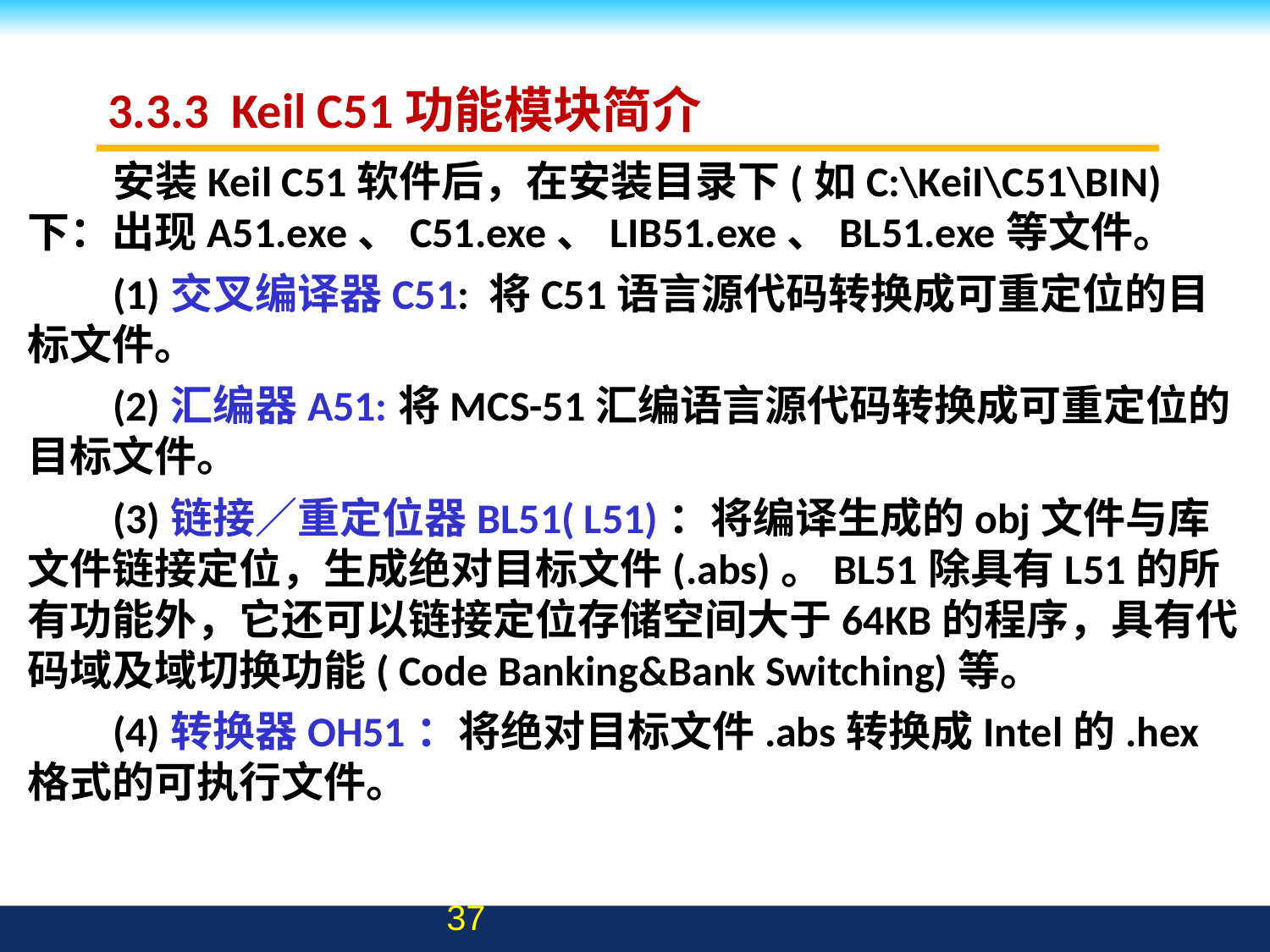

# 3.3.3  Keil C51功能模块简介
安装Keil C51软件后，在安装目录下(如C:\KeiI\C51\BIN)下：出现A51.exe、C51.exe、LIB51.exe、BL51.exe等文件。
(1)交叉编译器C51: 将C51语言源代码转换成可重定位的目标文件。
(2)汇编器A51:将MCS-51汇编语言源代码转换成可重定位的目标文件。
(3)链接／重定位器BL51( L51)：将编译生成的obj文件与库文件链接定位，生成绝对目标文件(.abs)。BL51除具有L51的所有功能外，它还可以链接定位存储空间大于64KB的程序，具有代码域及域切换功能( Code Banking&Bank Switching)等。
(4)转换器OH51：将绝对目标文件.abs转换成Intel的.hex格式的可执行文件。
37